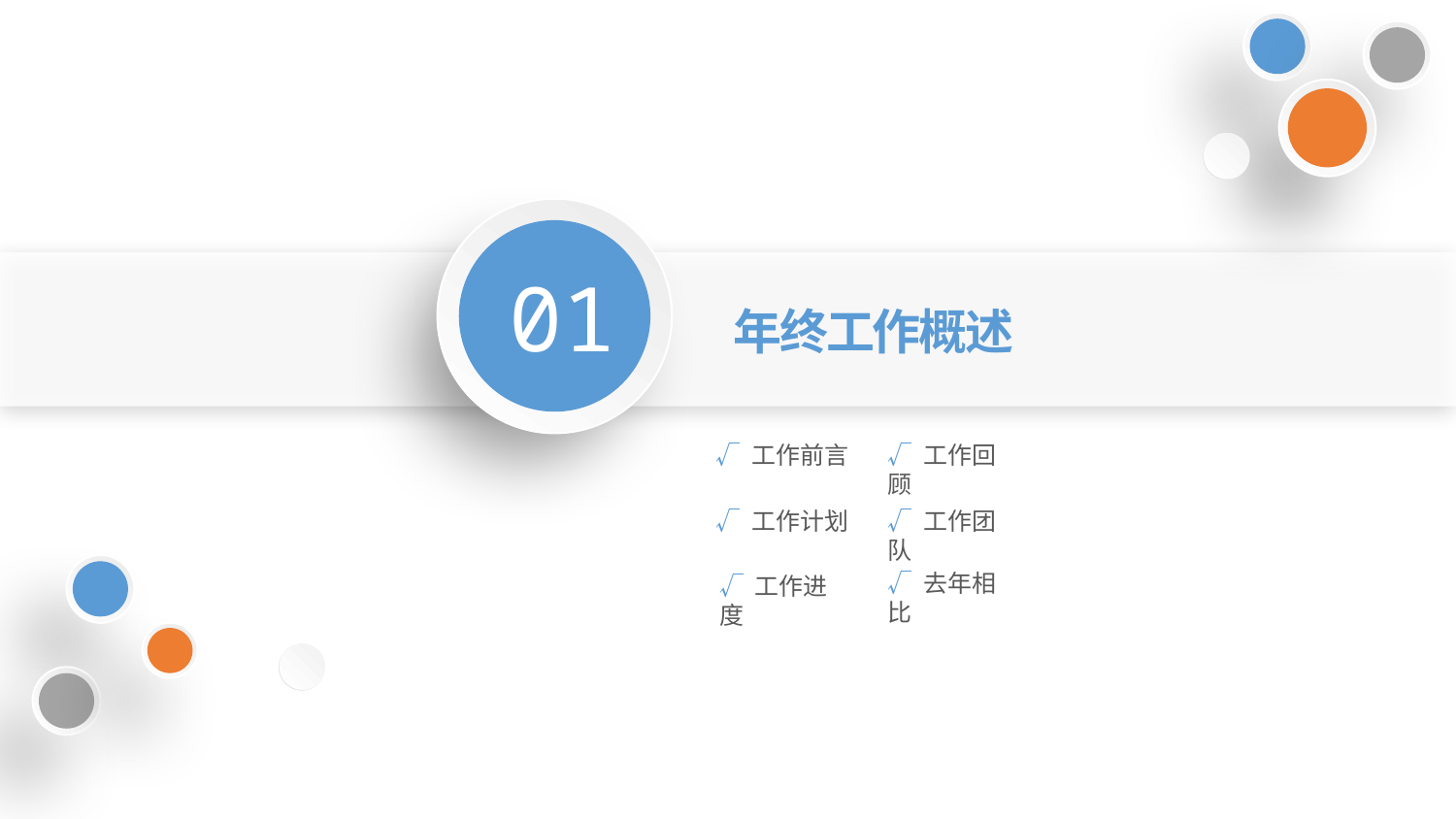

01

年终工作概述
√ 工作前言
√ 工作回顾
√ 工作计划
√ 工作团队

√ 去年相比
√ 工作进度